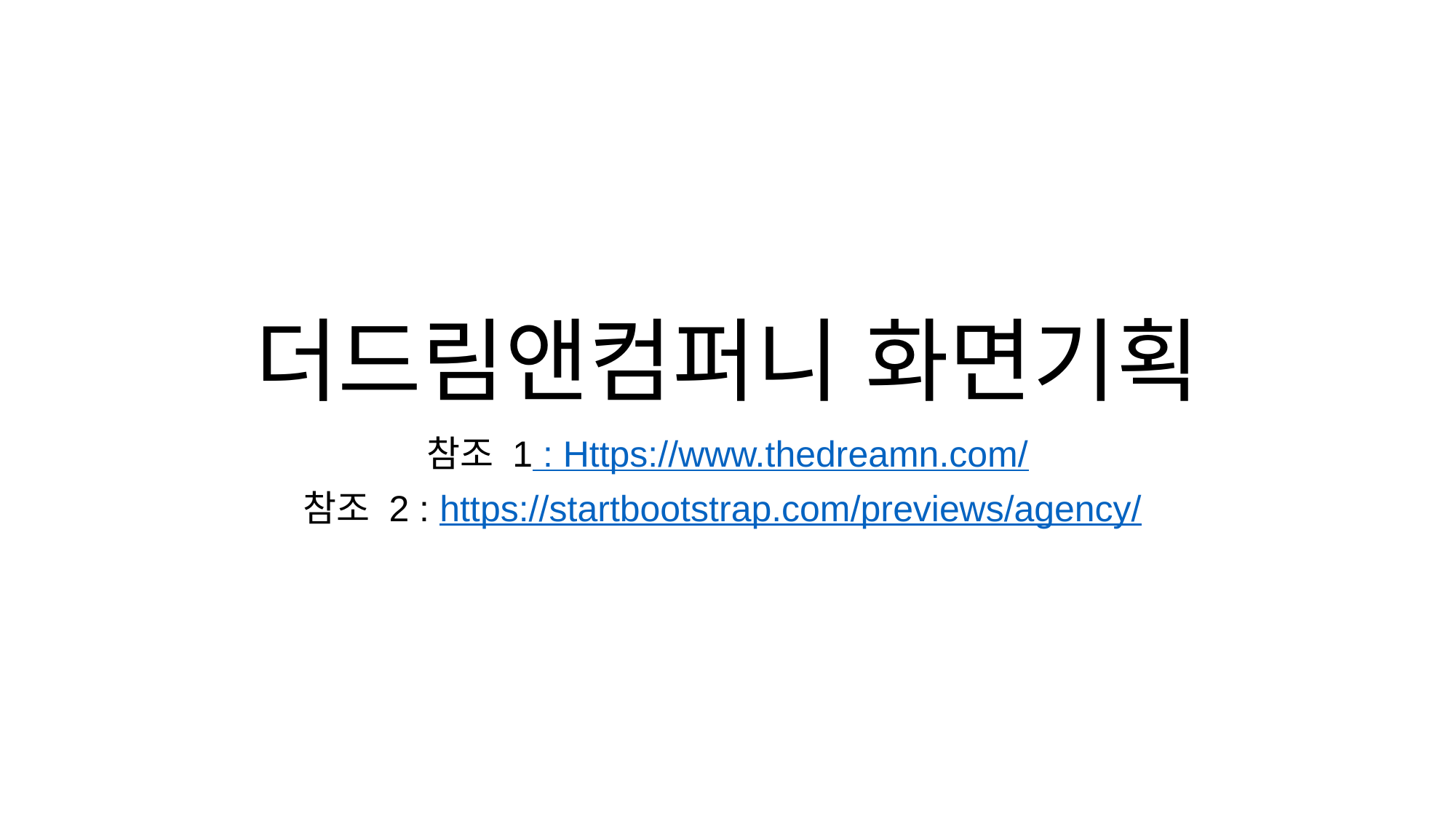

# 더드림앤컴퍼니 화면기획
참조 1 : Https://www.thedreamn.com/
참조 2 : https://startbootstrap.com/previews/agency/